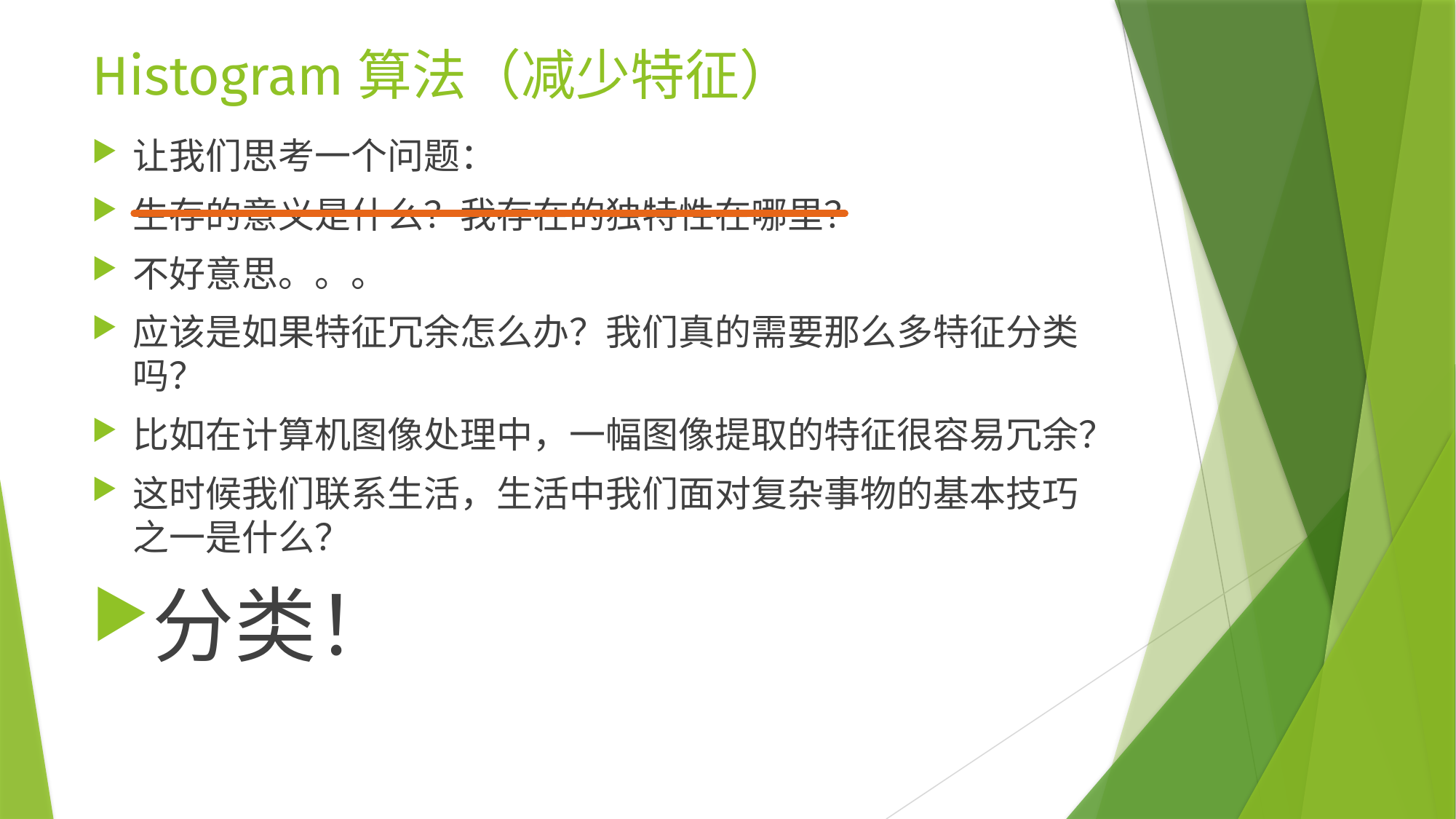

# Histogram算法（减少特征）
让我们思考一个问题：
生存的意义是什么？我存在的独特性在哪里？
不好意思。。。
应该是如果特征冗余怎么办？我们真的需要那么多特征分类吗？
比如在计算机图像处理中，一幅图像提取的特征很容易冗余？
这时候我们联系生活，生活中我们面对复杂事物的基本技巧之一是什么？
分类！